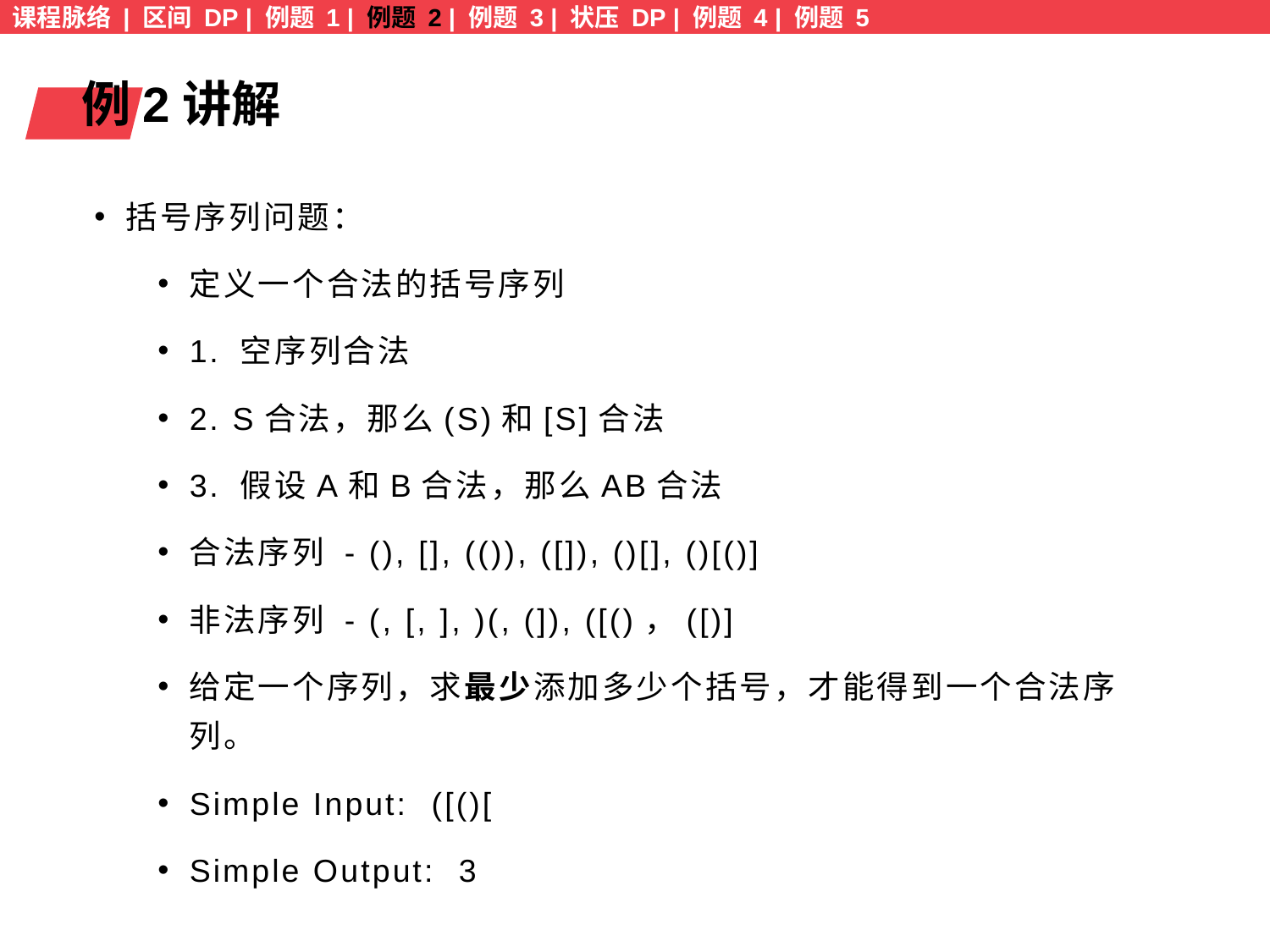

课程脉络 | 区间 DP | 例题 1 | 例题 2 | 例题 3 | 状压 DP | 例题 4 | 例题 5
例2讲解

括号序列问题：
定义一个合法的括号序列
1. 空序列合法
2. S合法，那么(S)和[S]合法
3. 假设A和B合法，那么AB合法
合法序列 - (), [], (()), ([]), ()[], ()[()]
非法序列 - (, [, ], )(, (]), ([()，([)]
给定一个序列，求最少添加多少个括号，才能得到一个合法序列。
Simple Input:  ([()[
Simple Output:  3
17